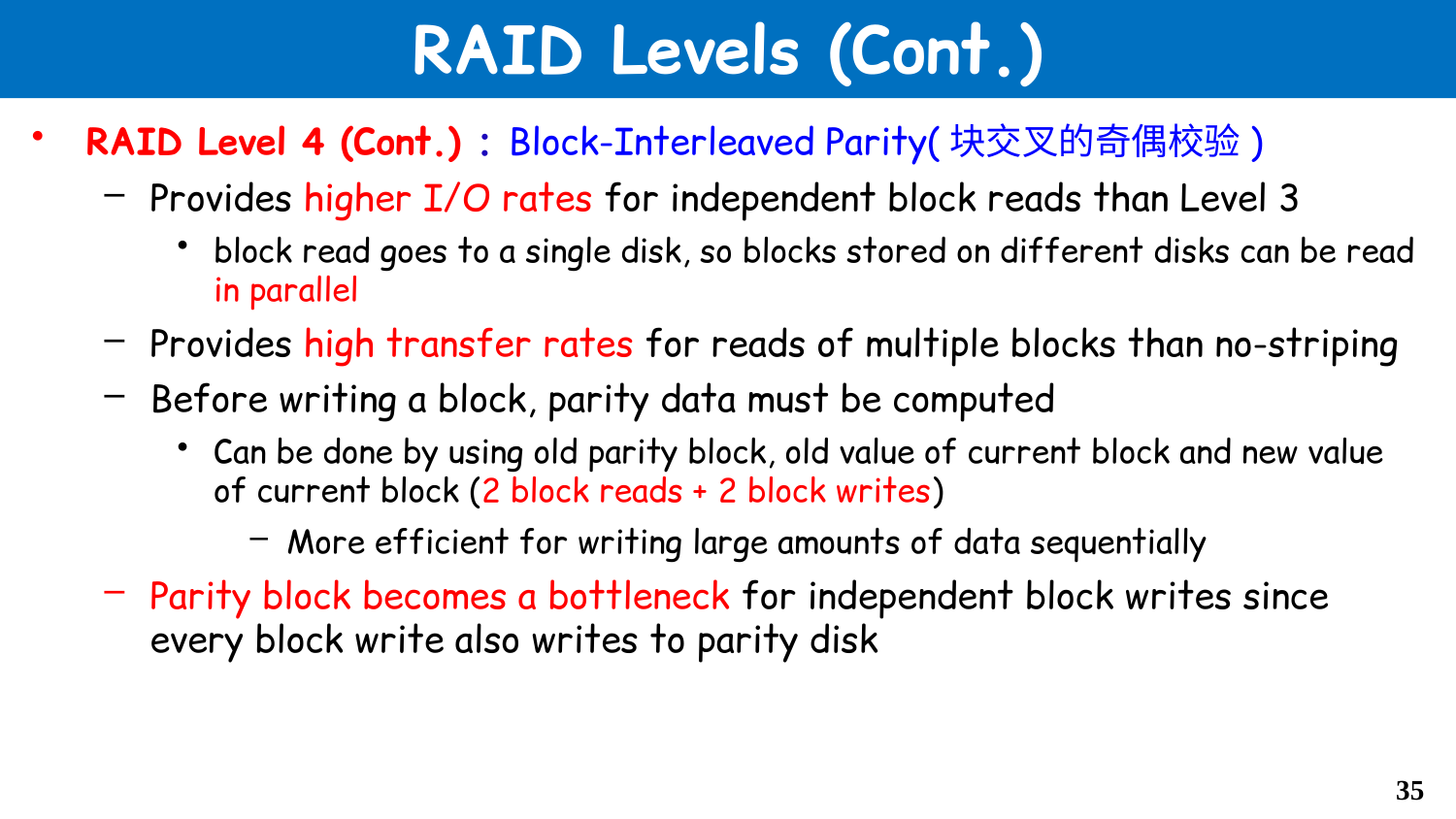

# RAID Levels (Cont.)
RAID Level 4 (Cont.) : Block-Interleaved Parity(块交叉的奇偶校验)
Provides higher I/O rates for independent block reads than Level 3
block read goes to a single disk, so blocks stored on different disks can be read in parallel
Provides high transfer rates for reads of multiple blocks than no-striping
Before writing a block, parity data must be computed
Can be done by using old parity block, old value of current block and new value of current block (2 block reads + 2 block writes)
More efficient for writing large amounts of data sequentially
Parity block becomes a bottleneck for independent block writes since every block write also writes to parity disk